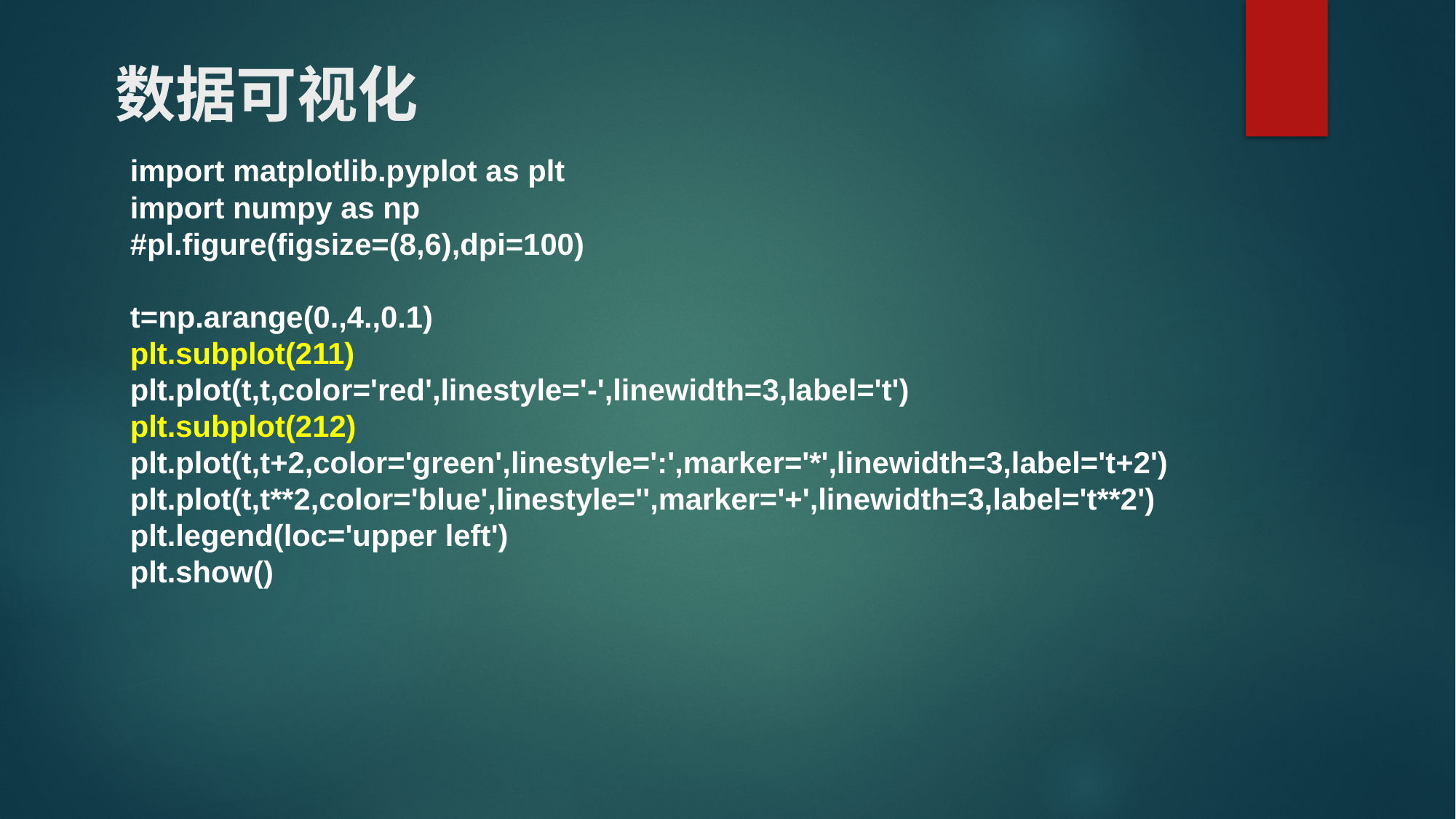

# 数据可视化
import matplotlib.pyplot as plt
import numpy as np
#pl.figure(figsize=(8,6),dpi=100)

t=np.arange(0.,4.,0.1)
plt.subplot(211)
plt.plot(t,t,color='red',linestyle='-',linewidth=3,label='t')
plt.subplot(212)
plt.plot(t,t+2,color='green',linestyle=':',marker='*',linewidth=3,label='t+2')
plt.plot(t,t**2,color='blue',linestyle='',marker='+',linewidth=3,label='t**2')
plt.legend(loc='upper left')
plt.show()